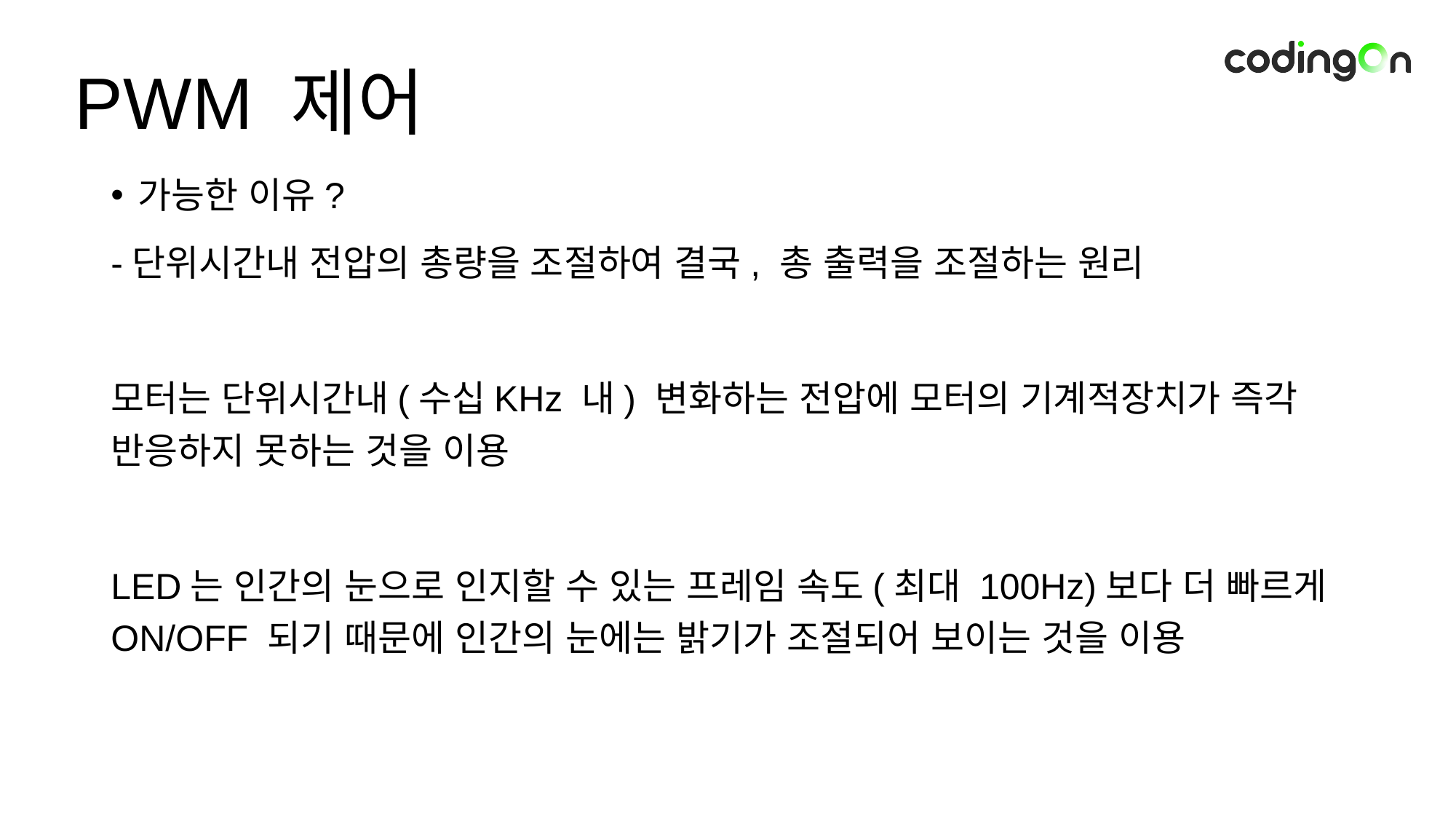

# PWM 제어
가능한 이유?
-단위시간내 전압의 총량을 조절하여 결국, 총 출력을 조절하는 원리

모터는 단위시간내(수십KHz 내) 변화하는 전압에 모터의 기계적장치가 즉각 반응하지 못하는 것을 이용

LED는 인간의 눈으로 인지할 수 있는 프레임 속도(최대 100Hz)보다 더 빠르게 ON/OFF 되기 때문에 인간의 눈에는 밝기가 조절되어 보이는 것을 이용